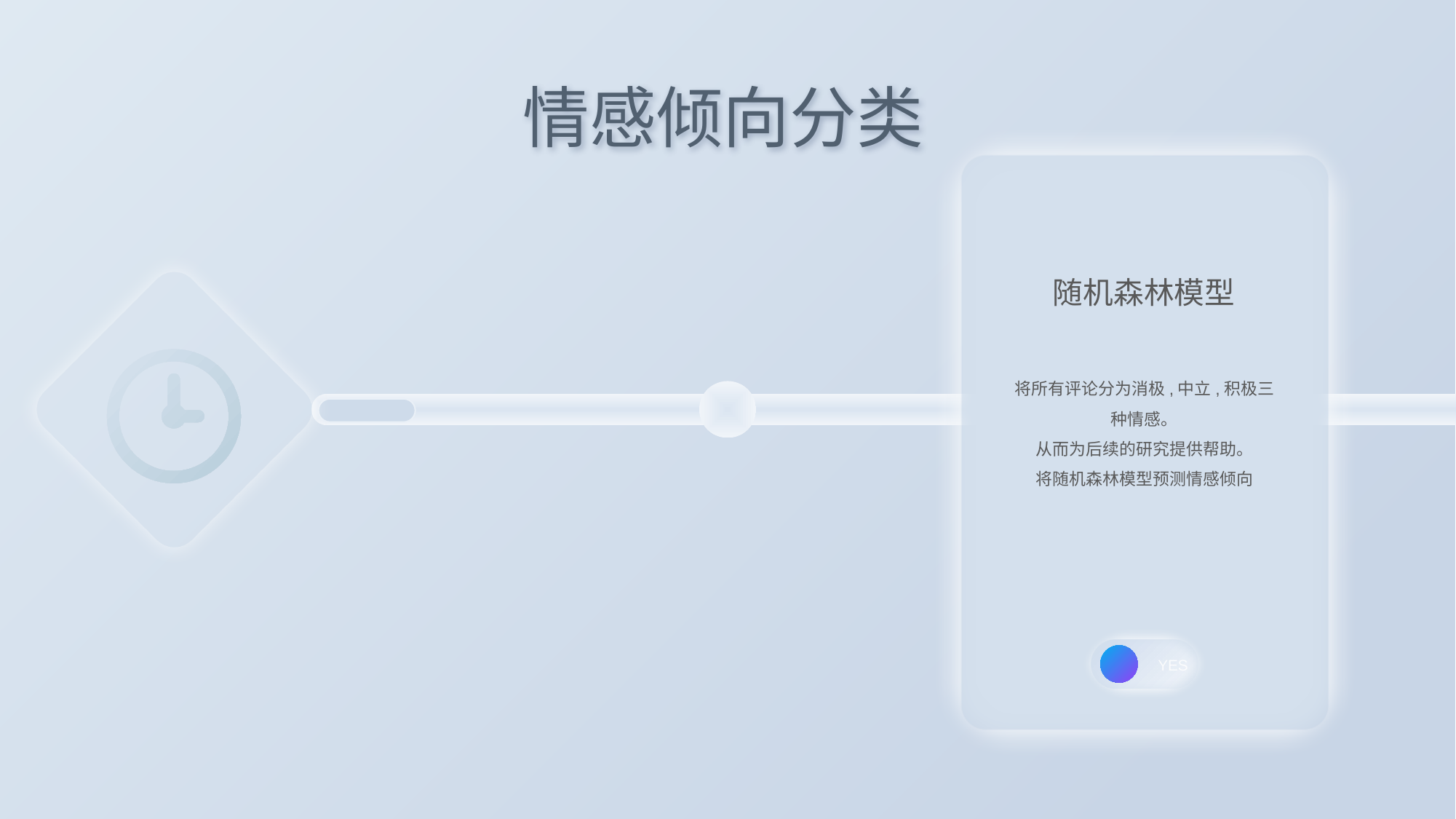

情感倾向分类

随机森林模型

将所有评论分为消极,中立,积极三种情感。
从而为后续的研究提供帮助。
将随机森林模型预测情感倾向

YES